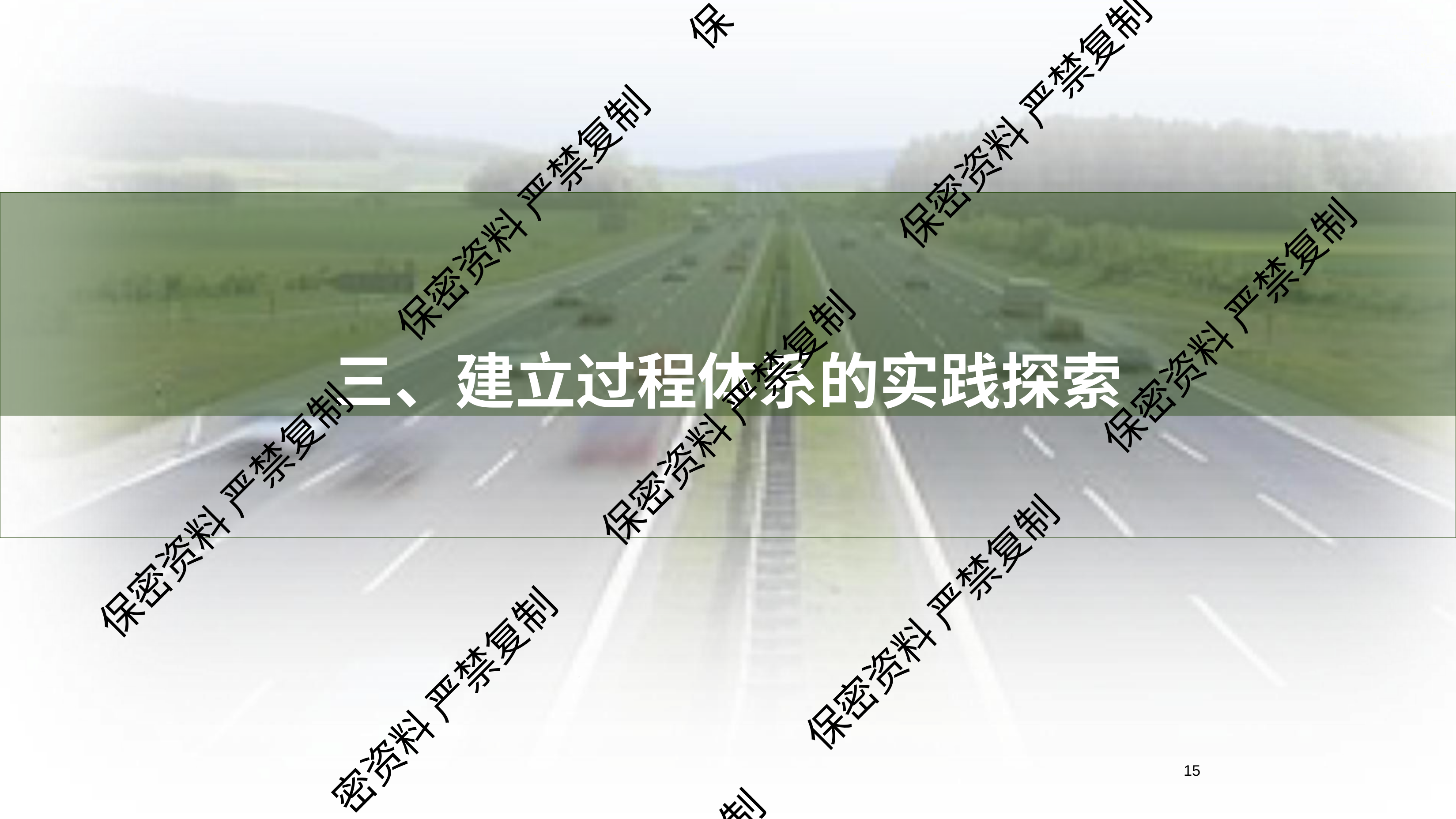

保
保密资料 严禁复制
保密资料 严禁复制

# 三、建立过程体系的实践探索
保密资料 严禁复制
保密资料 严禁复制
保密资料 严禁复制

保密资料 严禁复制
密资料 严禁复制
15
制